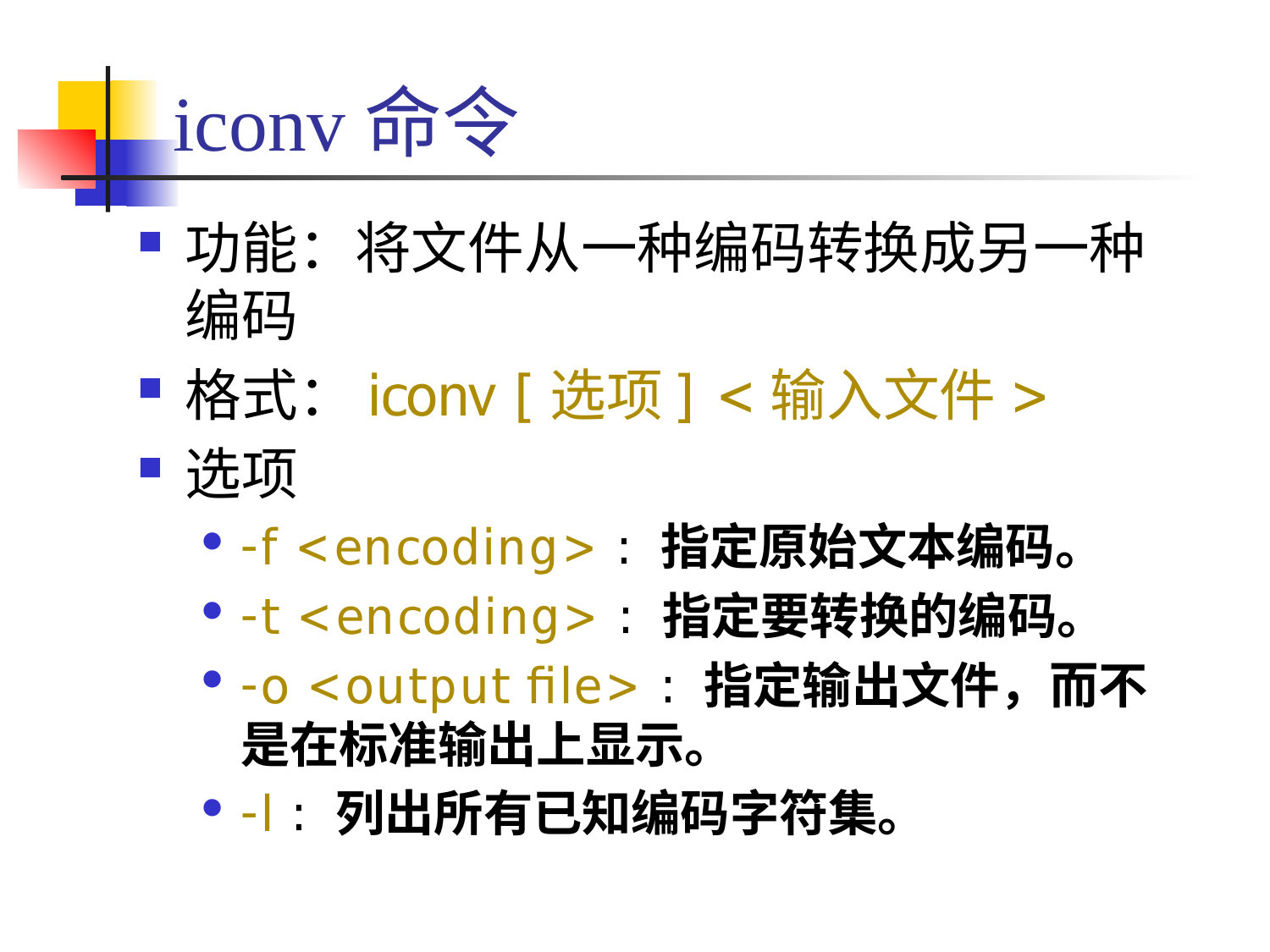

# iconv命令
功能：将文件从一种编码转换成另一种编码
格式：iconv [选项] <输入文件>
选项
-f <encoding> : 指定原始文本编码。
-t <encoding> : 指定要转换的编码。
-o <output file> : 指定输出文件，而不是在标准输出上显示。
-l : 列出所有已知编码字符集。